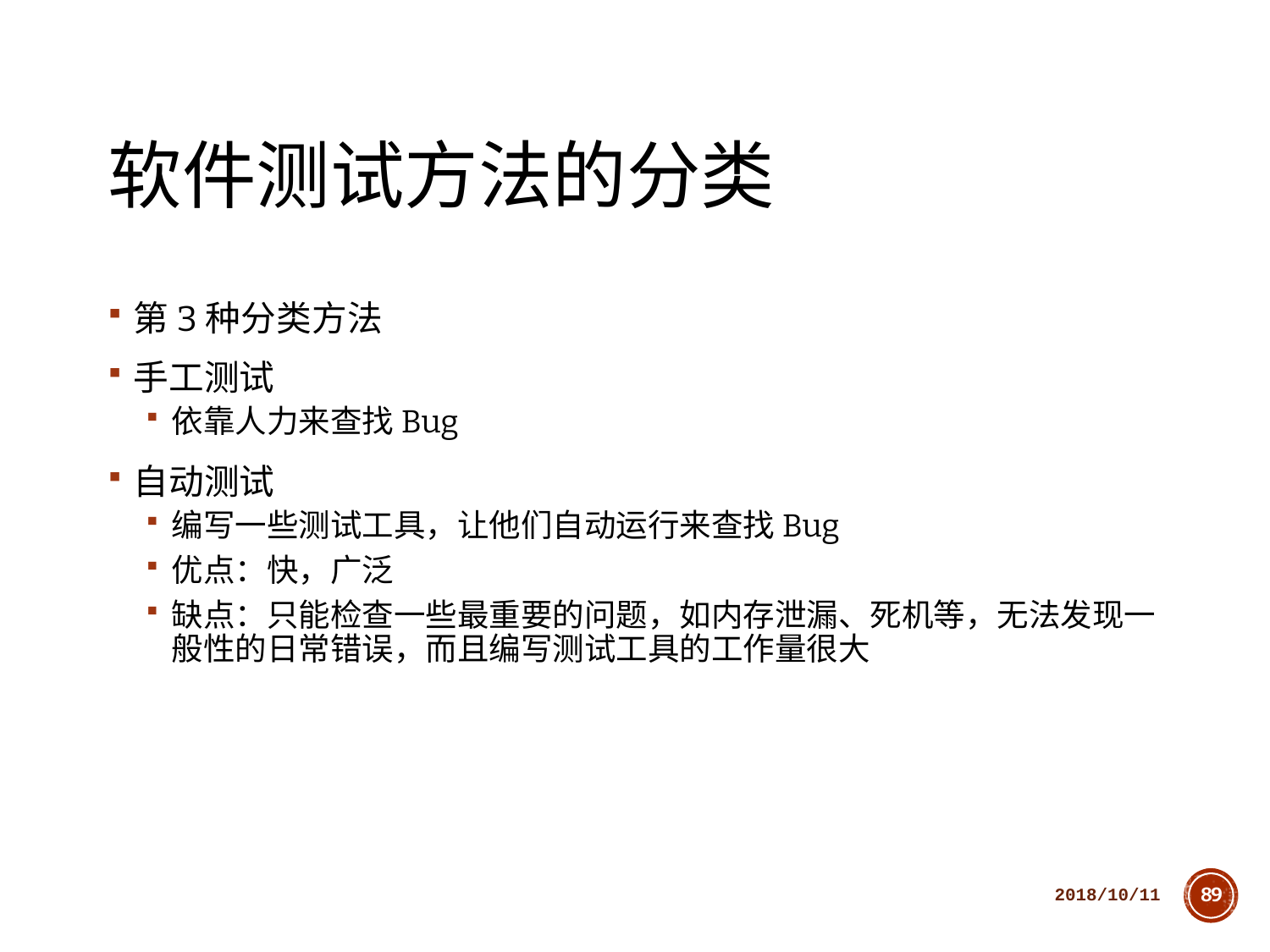

# 软件测试方法的分类
第3种分类方法
手工测试
依靠人力来查找Bug
自动测试
编写一些测试工具，让他们自动运行来查找Bug
优点：快，广泛
缺点：只能检查一些最重要的问题，如内存泄漏、死机等，无法发现一般性的日常错误，而且编写测试工具的工作量很大
2018/10/11
89